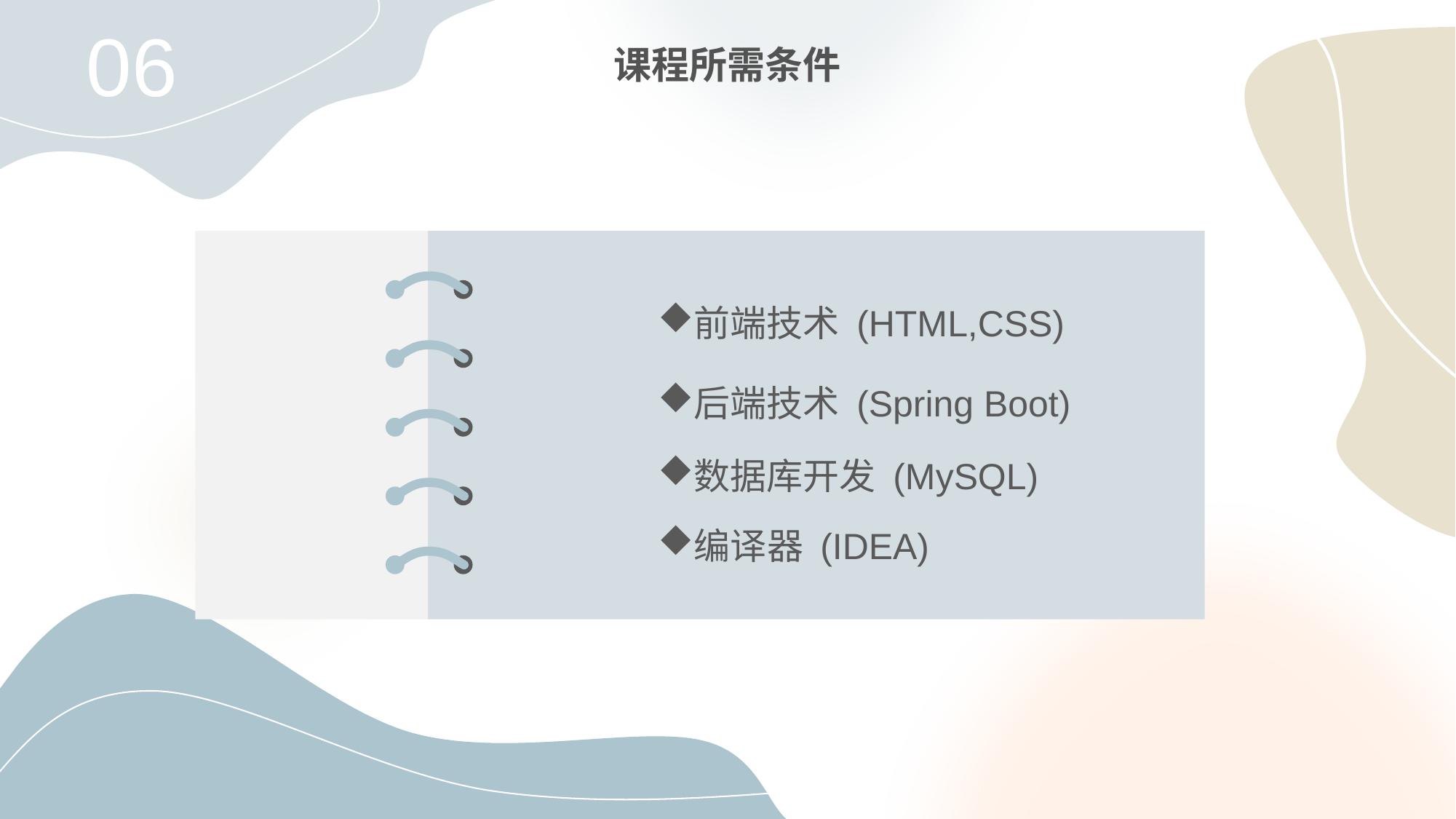

06
课程所需条件

前端技术 (HTML,CSS)

后端技术 (Spring Boot)
数据库开发 (MySQL)
编译器 (IDEA)